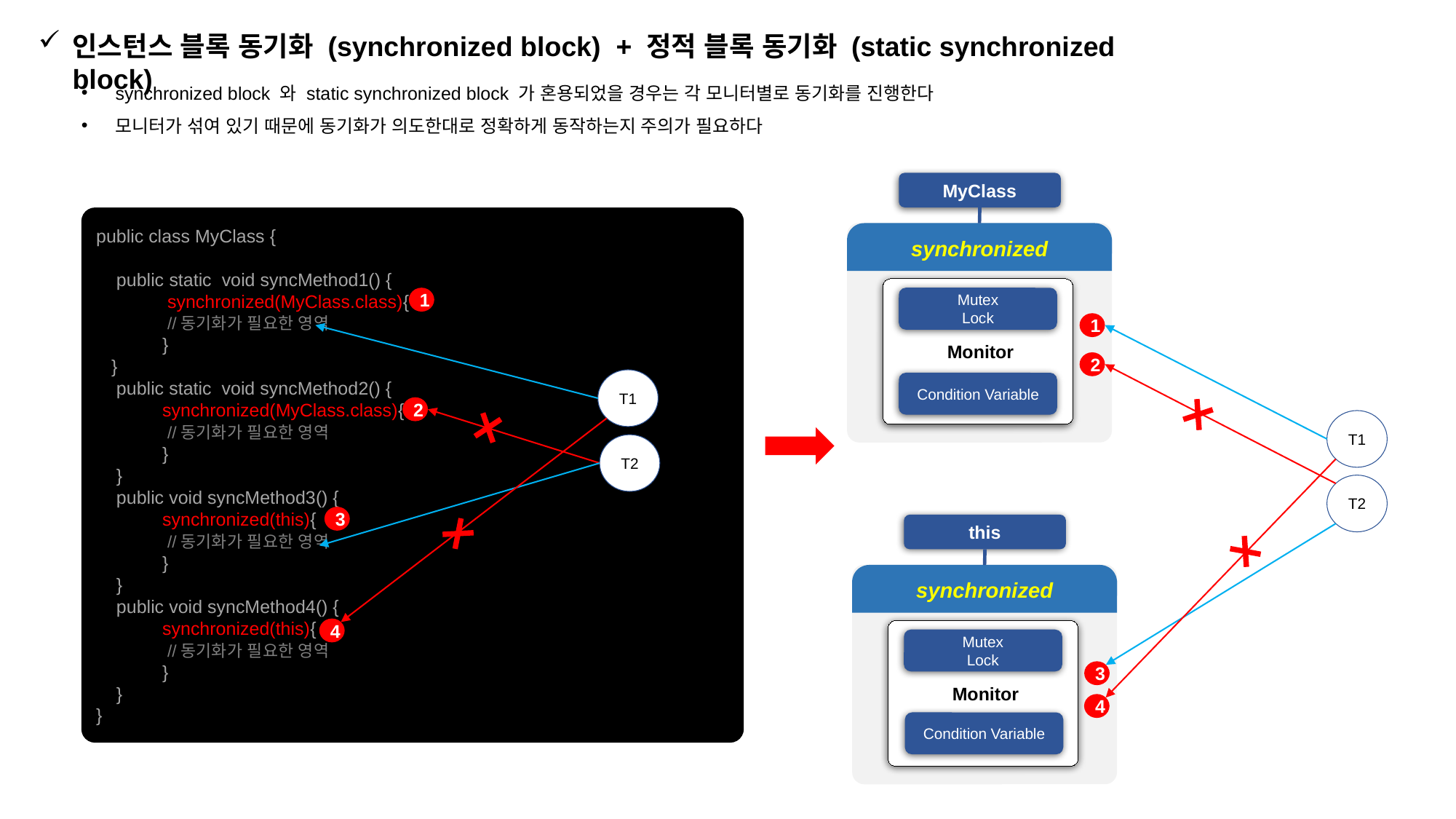

인스턴스 블록 동기화 (synchronized block)  + 정적 블록 동기화 (static synchronized block)
synchronized block 와 static synchronized block 가 혼용되었을 경우는 각 모니터별로 동기화를 진행한다
모니터가 섞여 있기 때문에 동기화가 의도한대로 정확하게 동작하는지 주의가 필요하다
MyClass
public class MyClass {

    public static  void syncMethod1() {
              synchronized(MyClass.class){
              //동기화가 필요한 영역
             }
   }
    public static  void syncMethod2() {
             synchronized(MyClass.class){
              //동기화가 필요한 영역
             }
    }
    public void syncMethod3() {
             synchronized(this){
              //동기화가 필요한 영역
             }
    }
    public void syncMethod4() {
             synchronized(this){
              //동기화가 필요한 영역
             }
    }
}
1
2

synchronized

 Monitor
Mutex
Lock
1
2
T1
Condition Variable

T1

T2
T2
3

this

synchronized

4
 Monitor
Mutex
Lock
3
4
Condition Variable